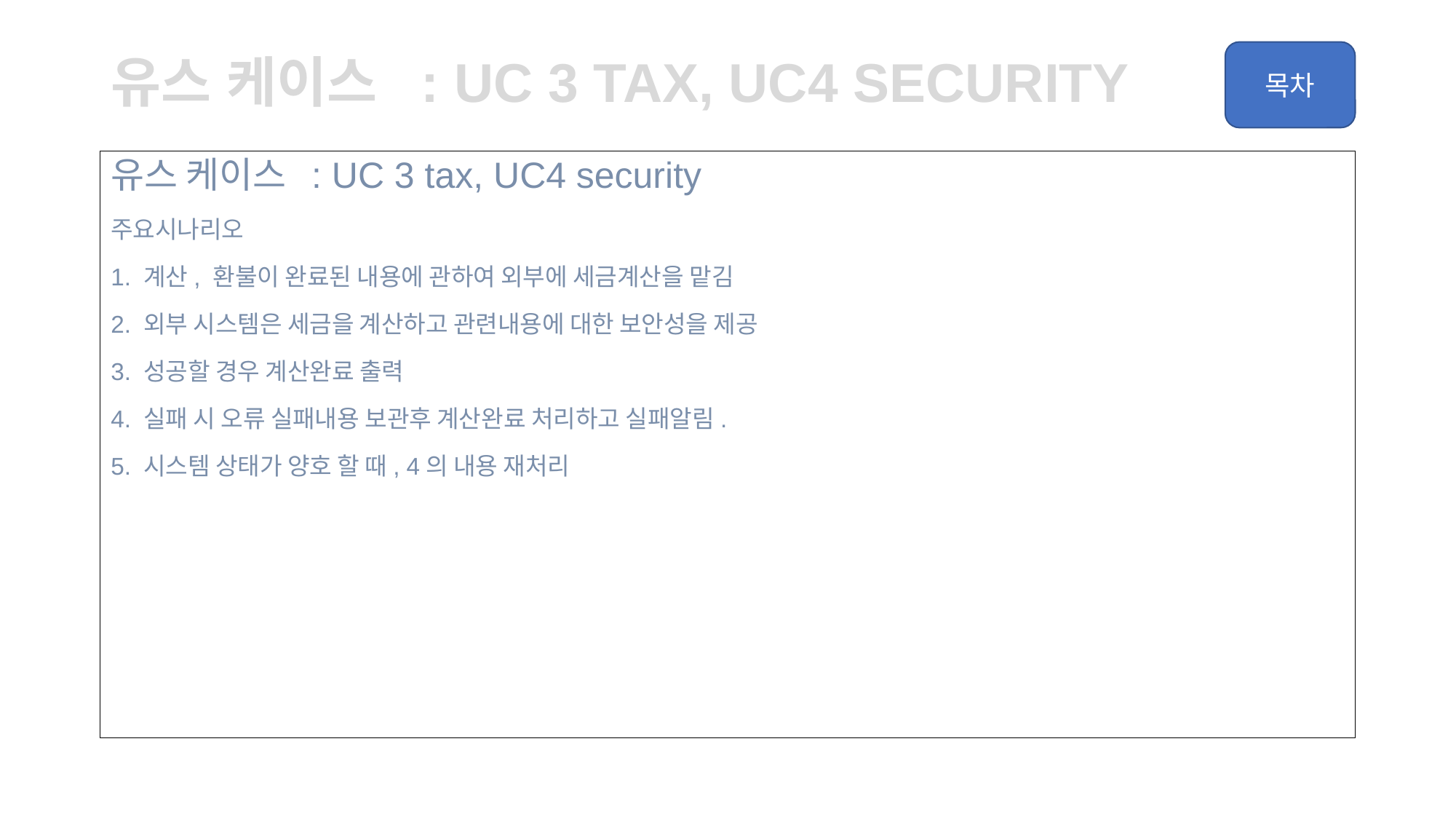

# 유스 케이스  : UC 3 tax, UC4 security
유스 케이스  : UC 3 tax, UC4 security
주요시나리오
1. 계산, 환불이 완료된 내용에 관하여 외부에 세금계산을 맡김
2. 외부 시스템은 세금을 계산하고 관련내용에 대한 보안성을 제공
3. 성공할 경우 계산완료 출력
4. 실패 시 오류 실패내용 보관후 계산완료 처리하고 실패알림.
5. 시스템 상태가 양호 할 때, 4의 내용 재처리